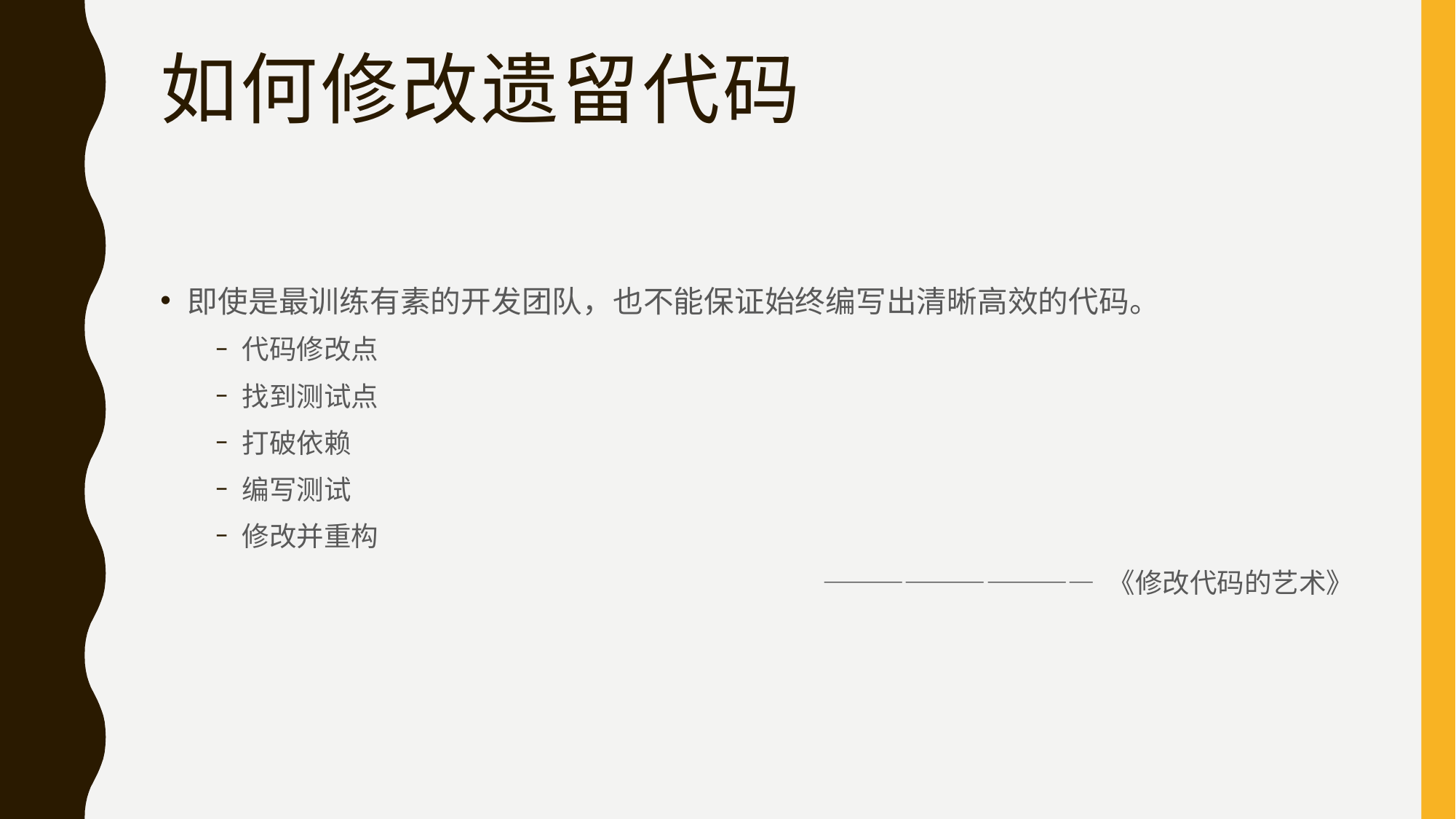

# 如何修改遗留代码
即使是最训练有素的开发团队，也不能保证始终编写出清晰高效的代码。
代码修改点
找到测试点
打破依赖
编写测试
修改并重构
—————————— 《修改代码的艺术》